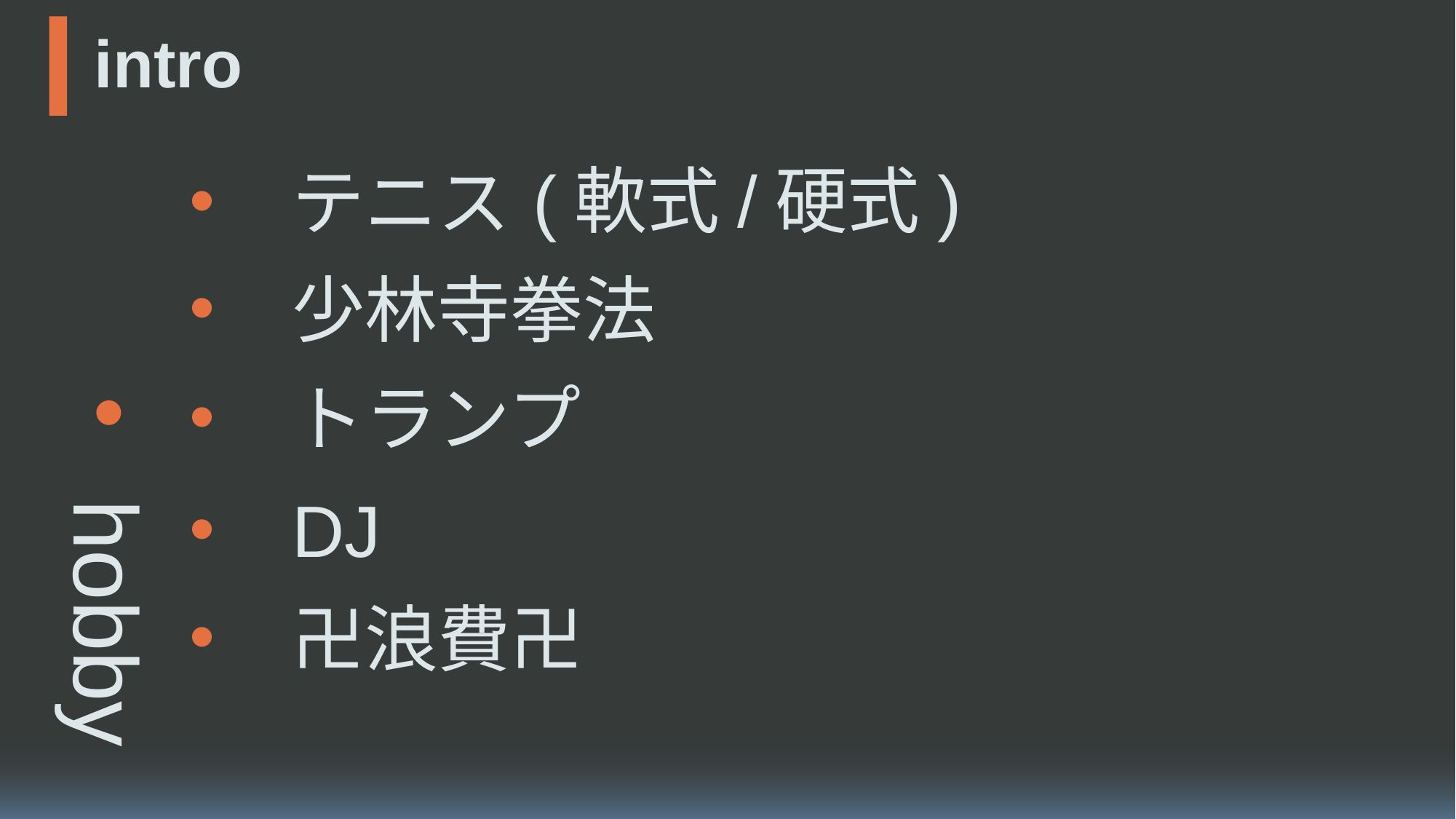

name
id
# intro
(軟式/硬式)
テニス
少林寺拳法
(黒帯,勝北支部)
(集める,触る)
トランプ
(最近できてない)
DJ
(オレが経済を回す)
卍浪費卍
hobby
like & dislike
contact